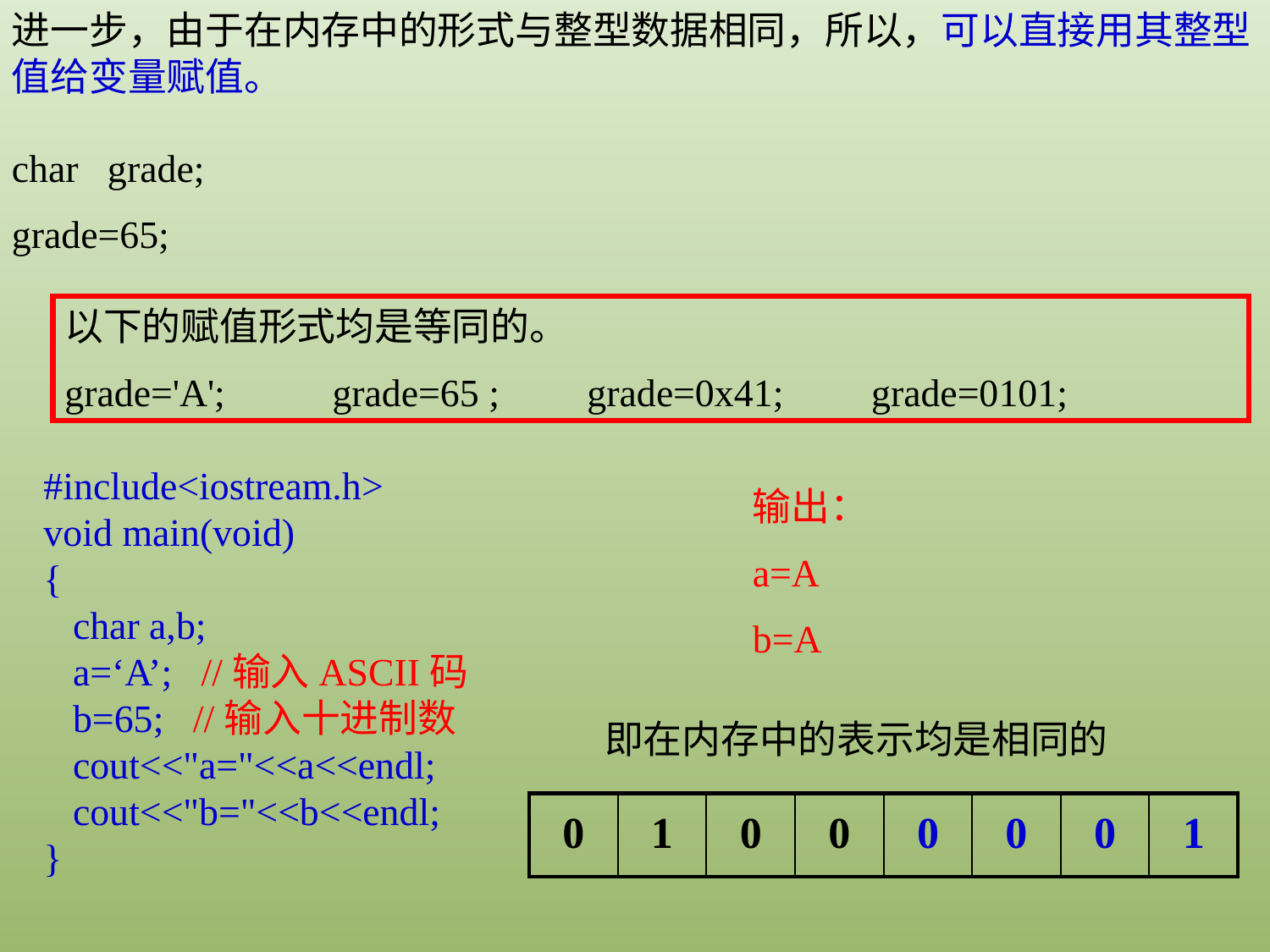

进一步，由于在内存中的形式与整型数据相同，所以，可以直接用其整型值给变量赋值。
char   grade;
grade=65;
以下的赋值形式均是等同的。
grade='A';           grade=65 ;         grade=0x41;         grade=0101;
#include<iostream.h>
void main(void)
{
   char a,b;
   a=‘A’;   //输入ASCII码
   b=65;   //输入十进制数
   cout<<"a="<<a<<endl;
   cout<<"b="<<b<<endl;
}
输出：
a=A
b=A
即在内存中的表示均是相同的
| 0 | 1 | 0 | 0 | 0 | 0 | 0 | 1 |
| --- | --- | --- | --- | --- | --- | --- | --- |
37